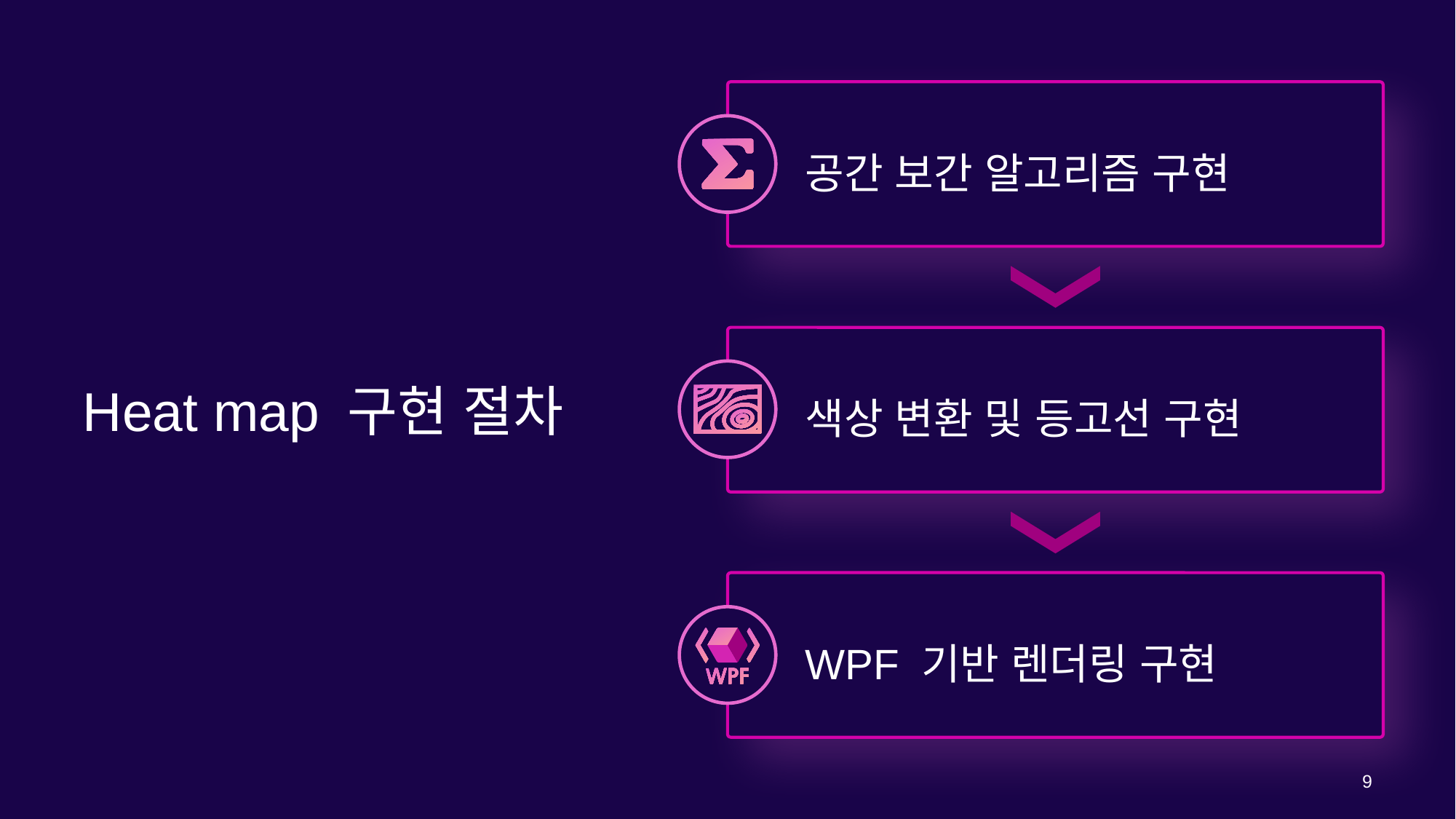

# Heat map 구현 절차
공간 보간 알고리즘 구현

색상 변환 및 등고선 구현

WPF 기반 렌더링 구현

9